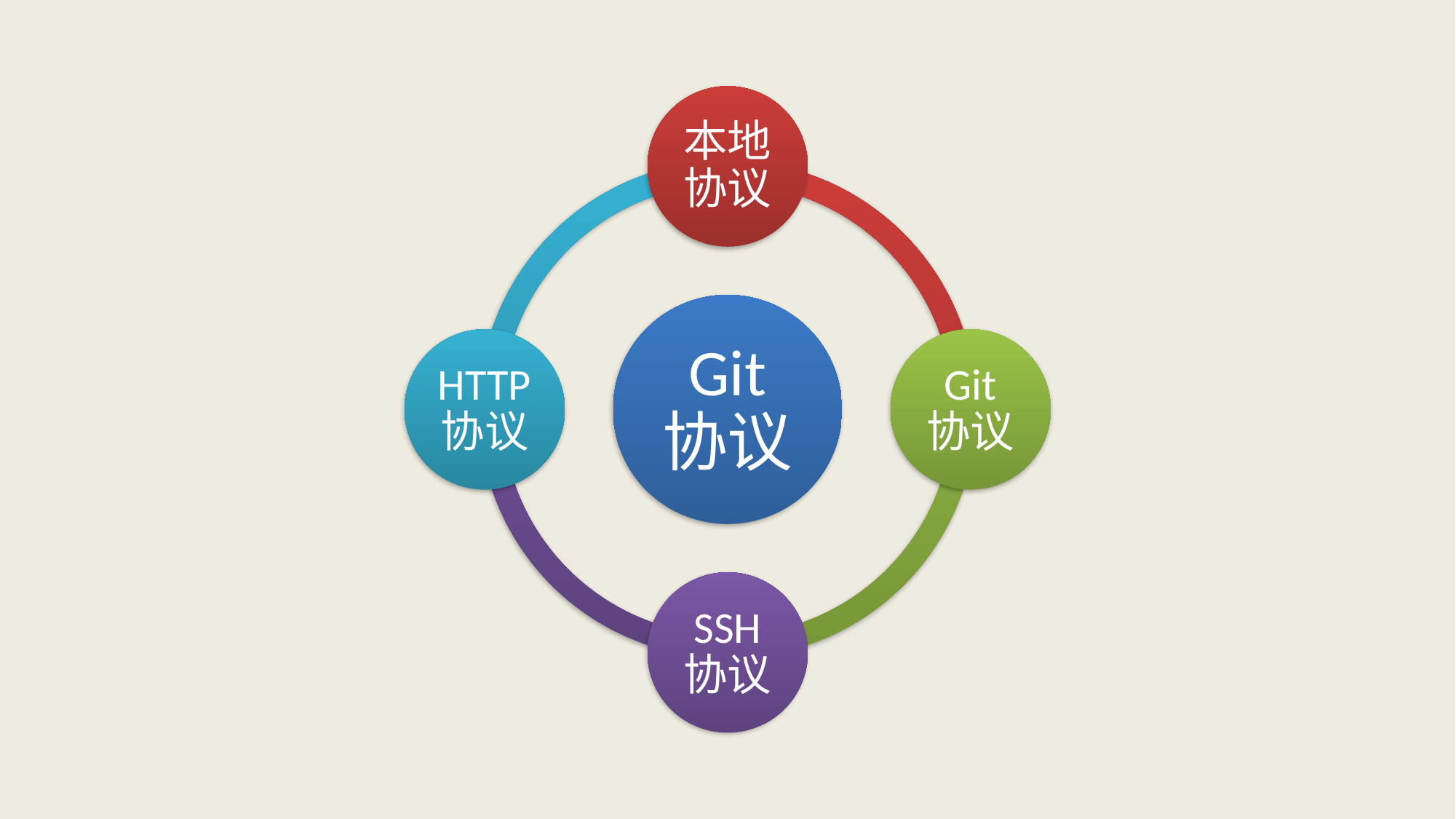

Git 协议
本地协议
Git 协议
SSH 协议
HTTP 协议